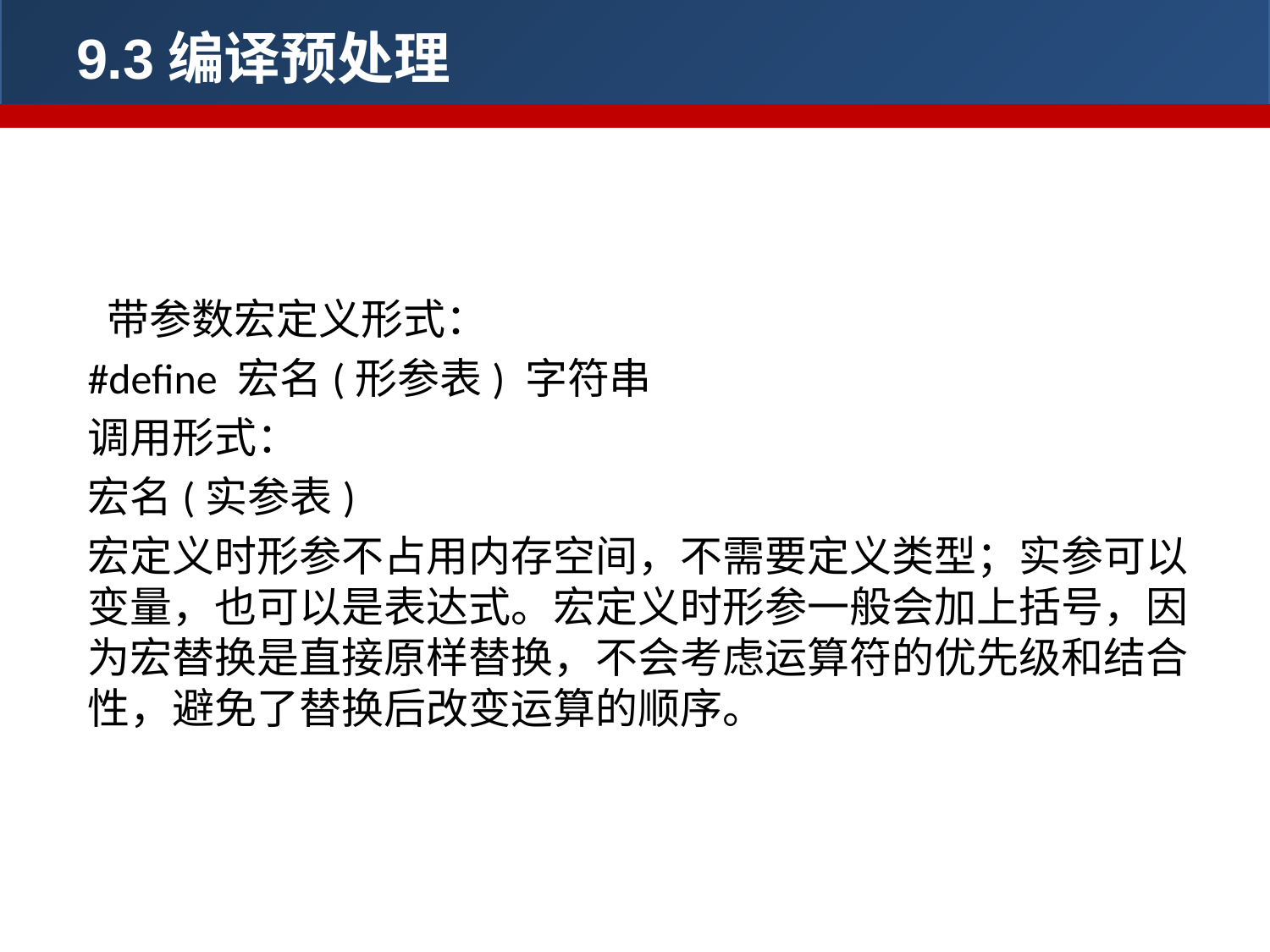

9.3编译预处理

9.3.3带参数的宏
 带参数宏定义形式：
#define 宏名(形参表) 字符串
调用形式：
宏名(实参表)
宏定义时形参不占用内存空间，不需要定义类型；实参可以变量，也可以是表达式。宏定义时形参一般会加上括号，因为宏替换是直接原样替换，不会考虑运算符的优先级和结合性，避免了替换后改变运算的顺序。